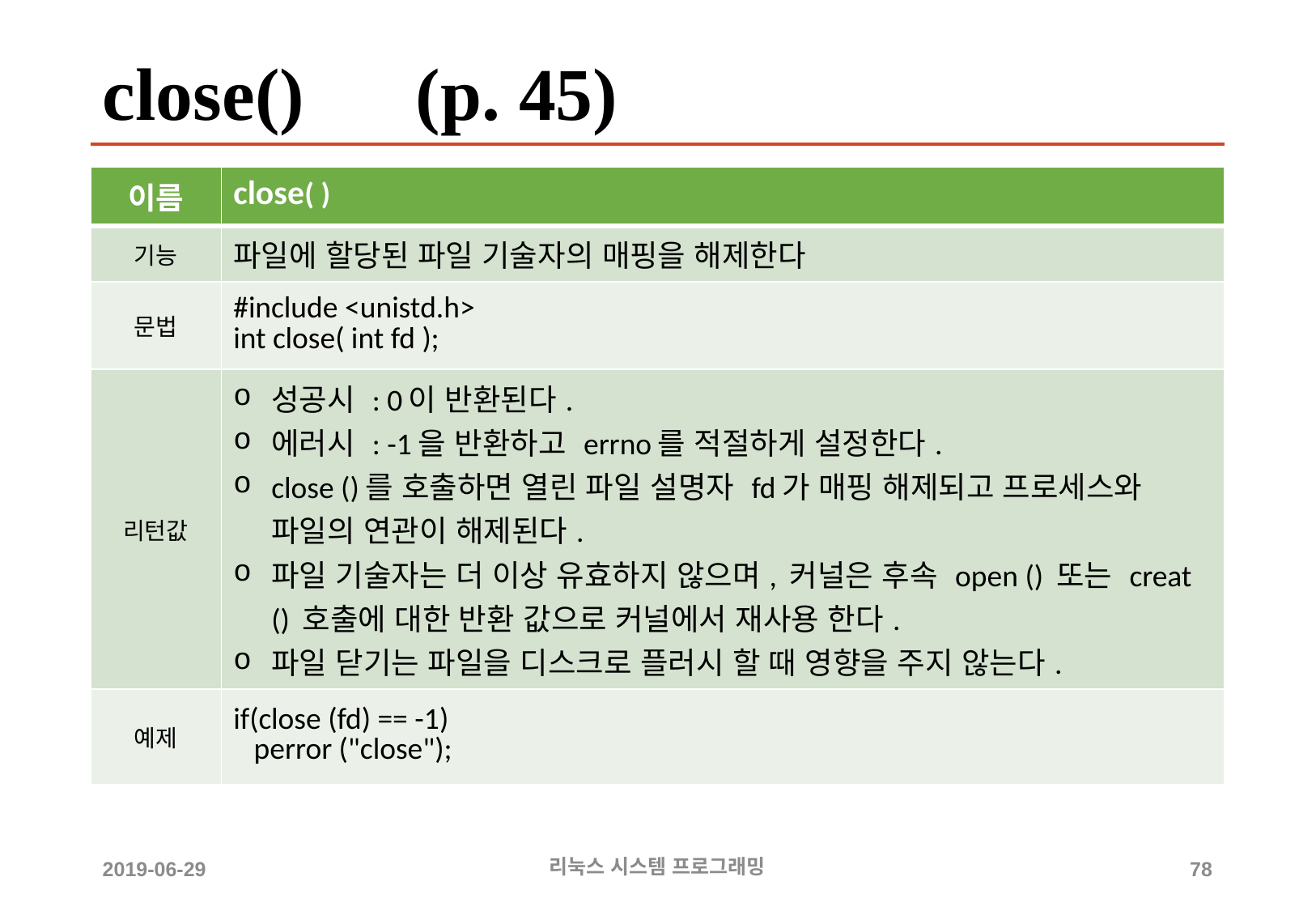

# close()      (p. 45)
| 이름 | close( ) |
| --- | --- |
| 기능 | 파일에 할당된 파일 기술자의 매핑을 해제한다 |
| 문법 | #include <unistd.h> int close( int fd ); |
| 리턴값 | 성공시 : 0이 반환된다. 에러시 : -1을 반환하고 errno를 적절하게 설정한다. close ()를 호출하면 열린 파일 설명자 fd가 매핑 해제되고 프로세스와 파일의 연관이 해제된다. 파일 기술자는 더 이상 유효하지 않으며, 커널은 후속 open () 또는 creat () 호출에 대한 반환 값으로 커널에서 재사용 한다. 파일 닫기는 파일을 디스크로 플러시 할 때 영향을 주지 않는다. |
| 예제 | if(close (fd) == -1) perror ("close"); |
2019-06-29
리눅스 시스템 프로그래밍
78